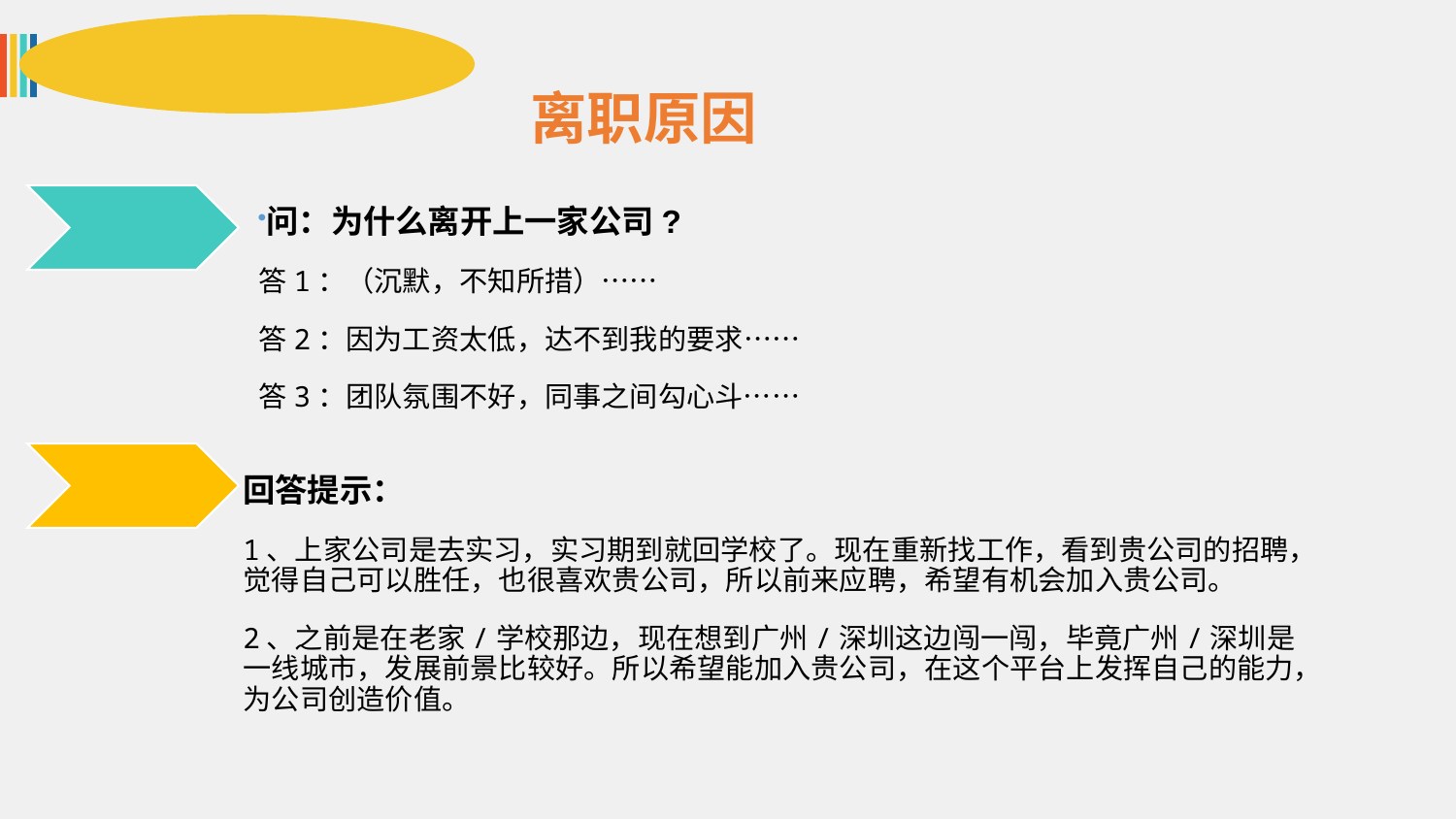

离职原因

问：为什么离开上一家公司?
答1：（沉默，不知所措）……
答2：因为工资太低，达不到我的要求……
答3：团队氛围不好，同事之间勾心斗……

回答提示：
1、上家公司是去实习，实习期到就回学校了。现在重新找工作，看到贵公司的招聘，觉得自己可以胜任，也很喜欢贵公司，所以前来应聘，希望有机会加入贵公司。
2、之前是在老家/学校那边，现在想到广州/深圳这边闯一闯，毕竟广州/深圳是一线城市，发展前景比较好。所以希望能加入贵公司，在这个平台上发挥自己的能力，为公司创造价值。